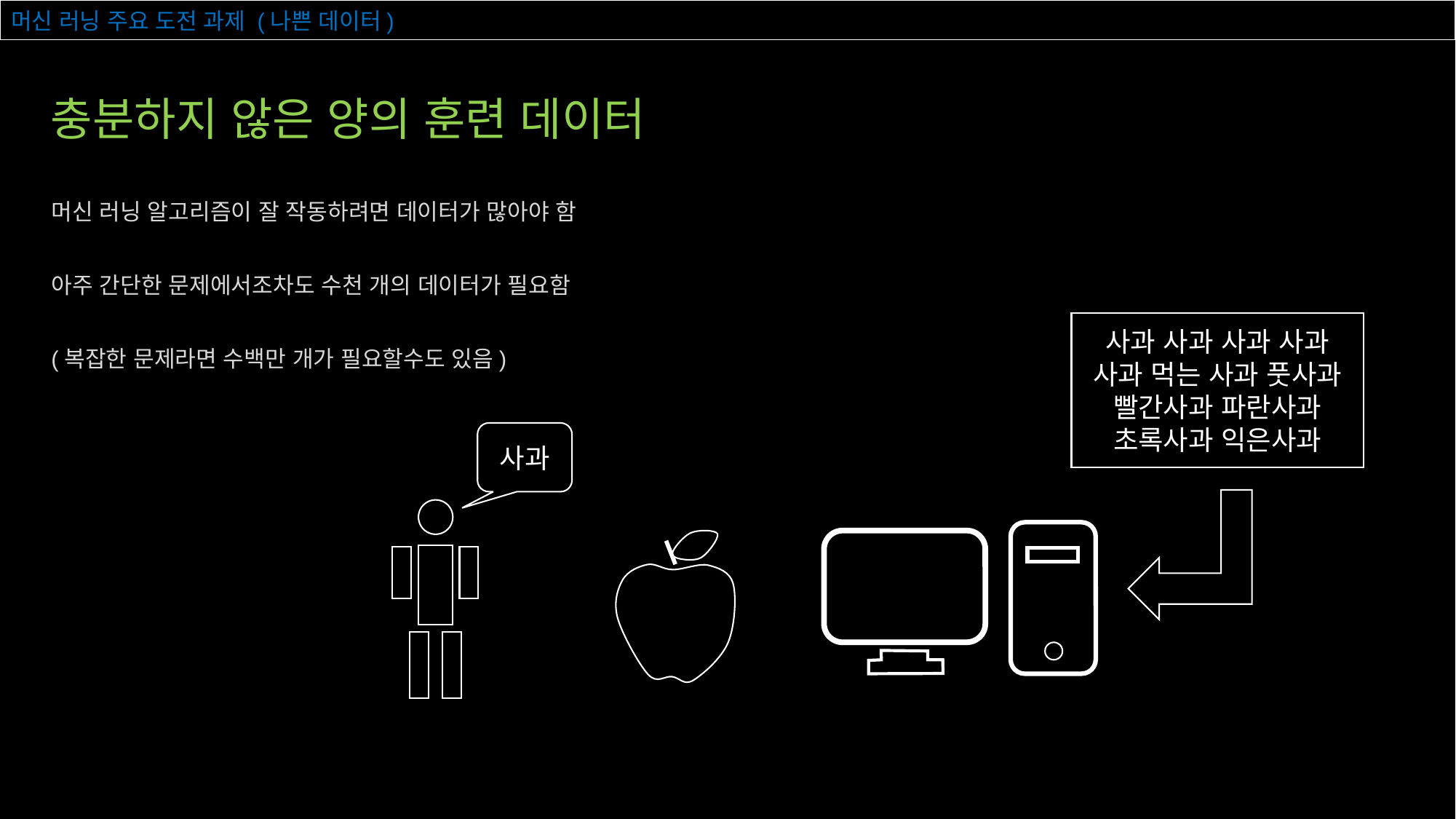

# 머신 러닝 주요 도전 과제 (나쁜 데이터)
충분하지 않은 양의 훈련 데이터
머신 러닝 알고리즘이 잘 작동하려면 데이터가 많아야 함
아주 간단한 문제에서조차도 수천 개의 데이터가 필요함
(복잡한 문제라면 수백만 개가 필요할수도 있음)
사과 사과 사과 사과 사과 먹는 사과 풋사과 빨간사과 파란사과 초록사과 익은사과
사과